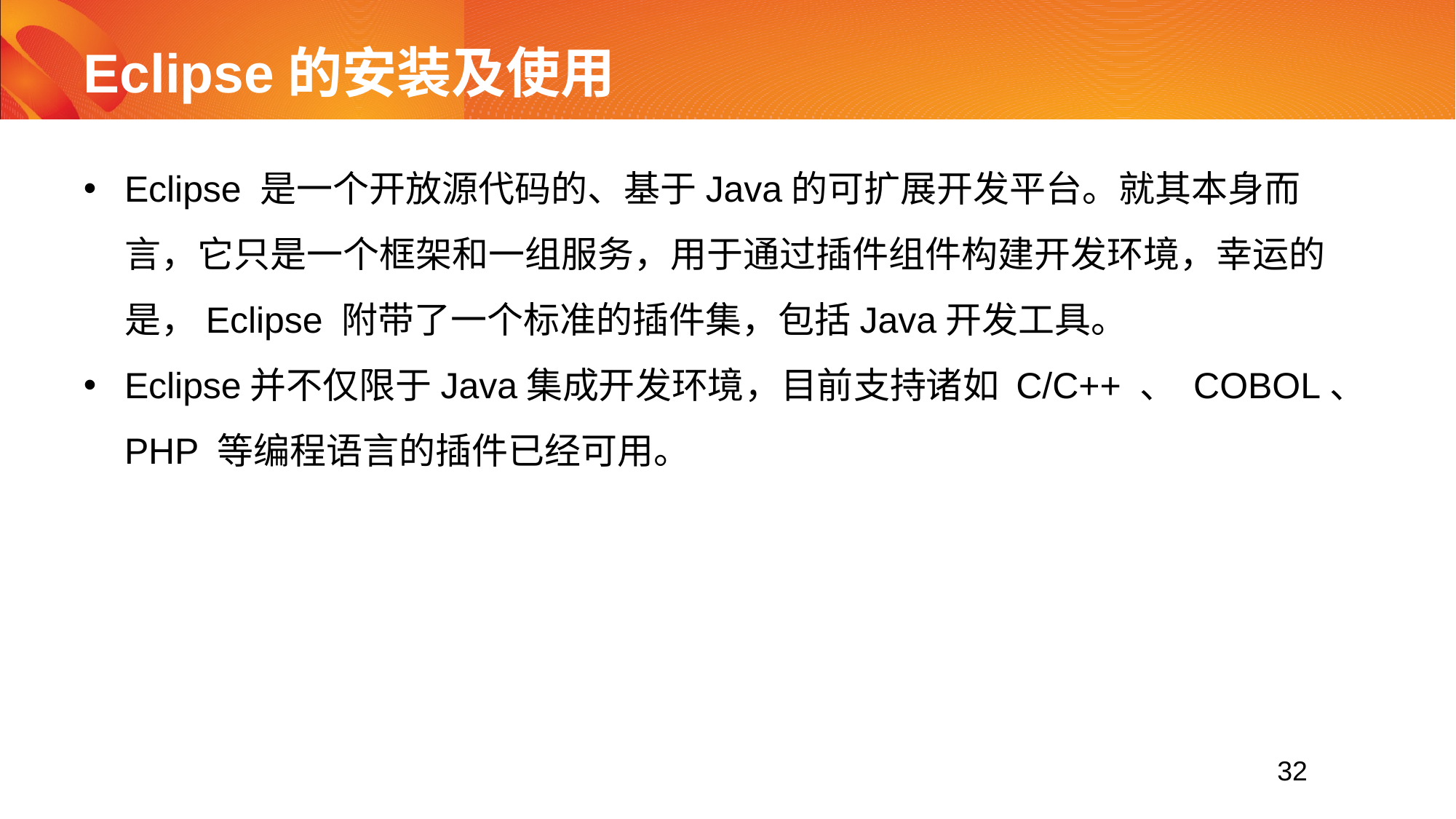

# Eclipse的安装及使用
Eclipse 是一个开放源代码的、基于Java的可扩展开发平台。就其本身而言，它只是一个框架和一组服务，用于通过插件组件构建开发环境，幸运的是，Eclipse 附带了一个标准的插件集，包括Java开发工具。
Eclipse并不仅限于Java集成开发环境，目前支持诸如 C/C++ 、 COBOL、PHP 等编程语言的插件已经可用。